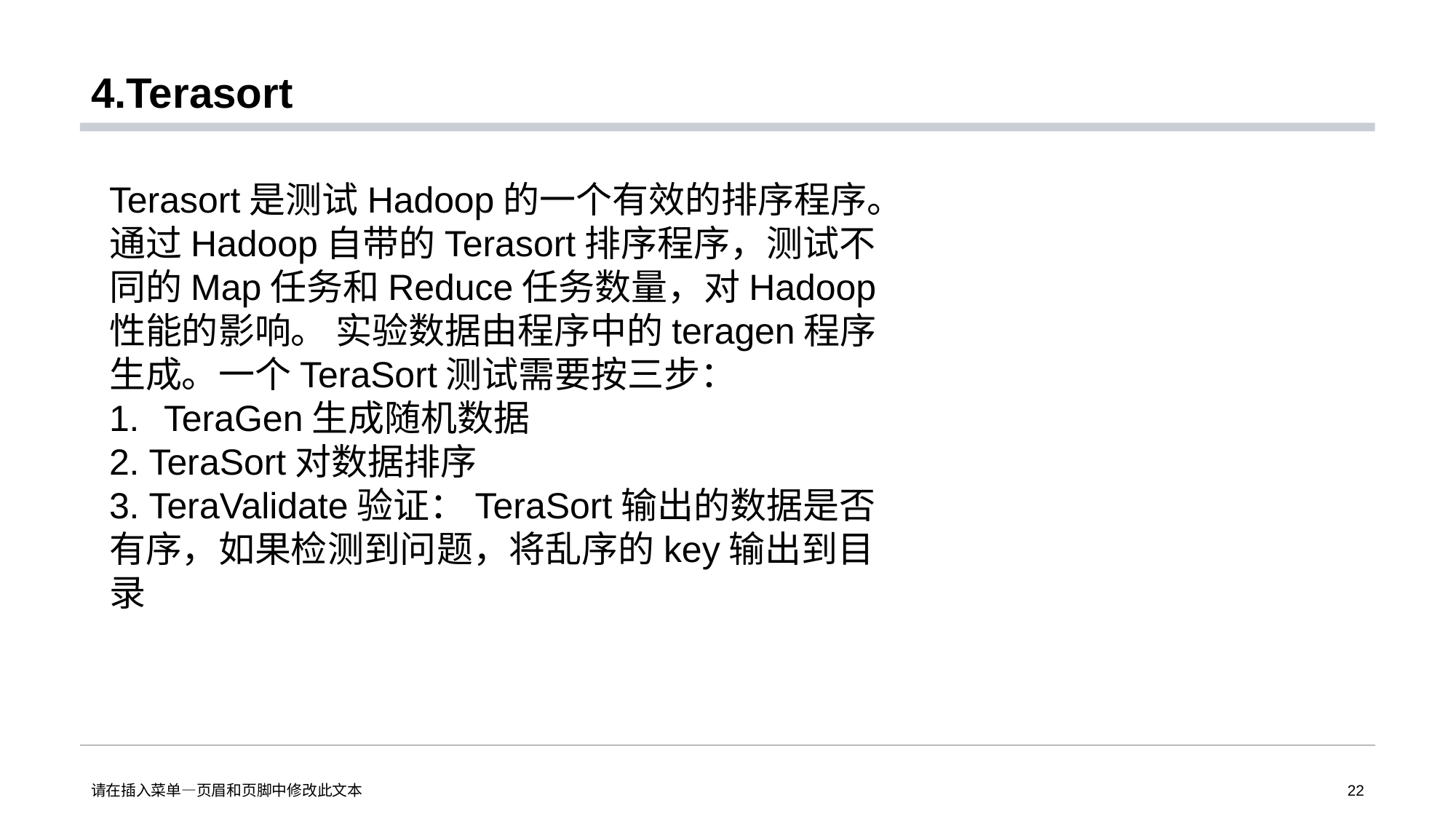

# 4.Terasort
Terasort是测试Hadoop的一个有效的排序程序。通过Hadoop自带的Terasort排序程序，测试不同的Map任务和Reduce任务数量，对Hadoop性能的影响。 实验数据由程序中的teragen程序生成。一个TeraSort测试需要按三步：
TeraGen生成随机数据
2. TeraSort对数据排序
3. TeraValidate验证：TeraSort输出的数据是否有序，如果检测到问题，将乱序的key输出到目录

请在插入菜单—页眉和页脚中修改此文本
22